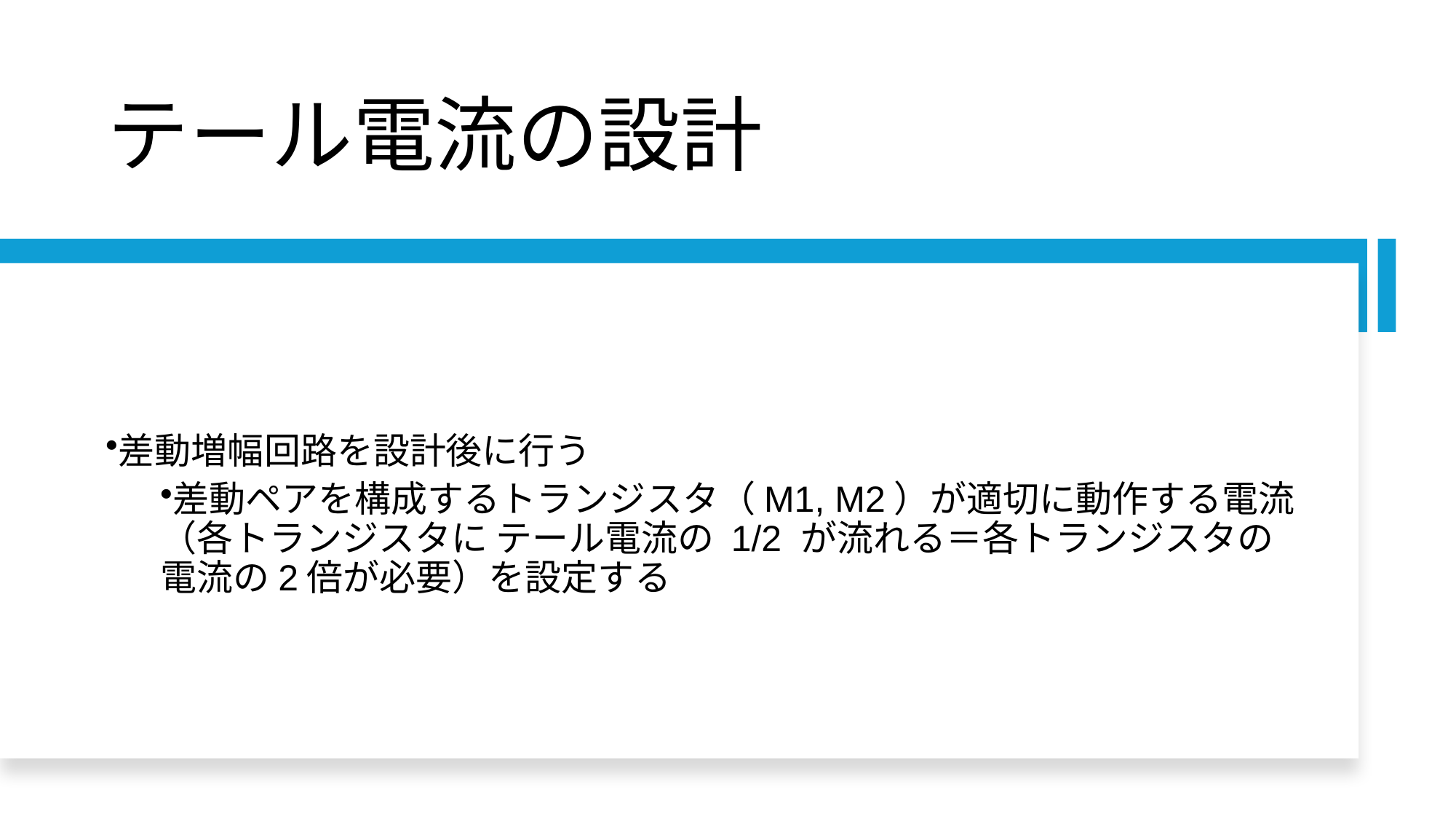

# テール電流の設計

差動増幅回路を設計後に行う
差動ペアを構成するトランジスタ（M1, M2）が適切に動作する電流（各トランジスタに テール電流の 1/2 が流れる＝各トランジスタの電流の2倍が必要）を設定する